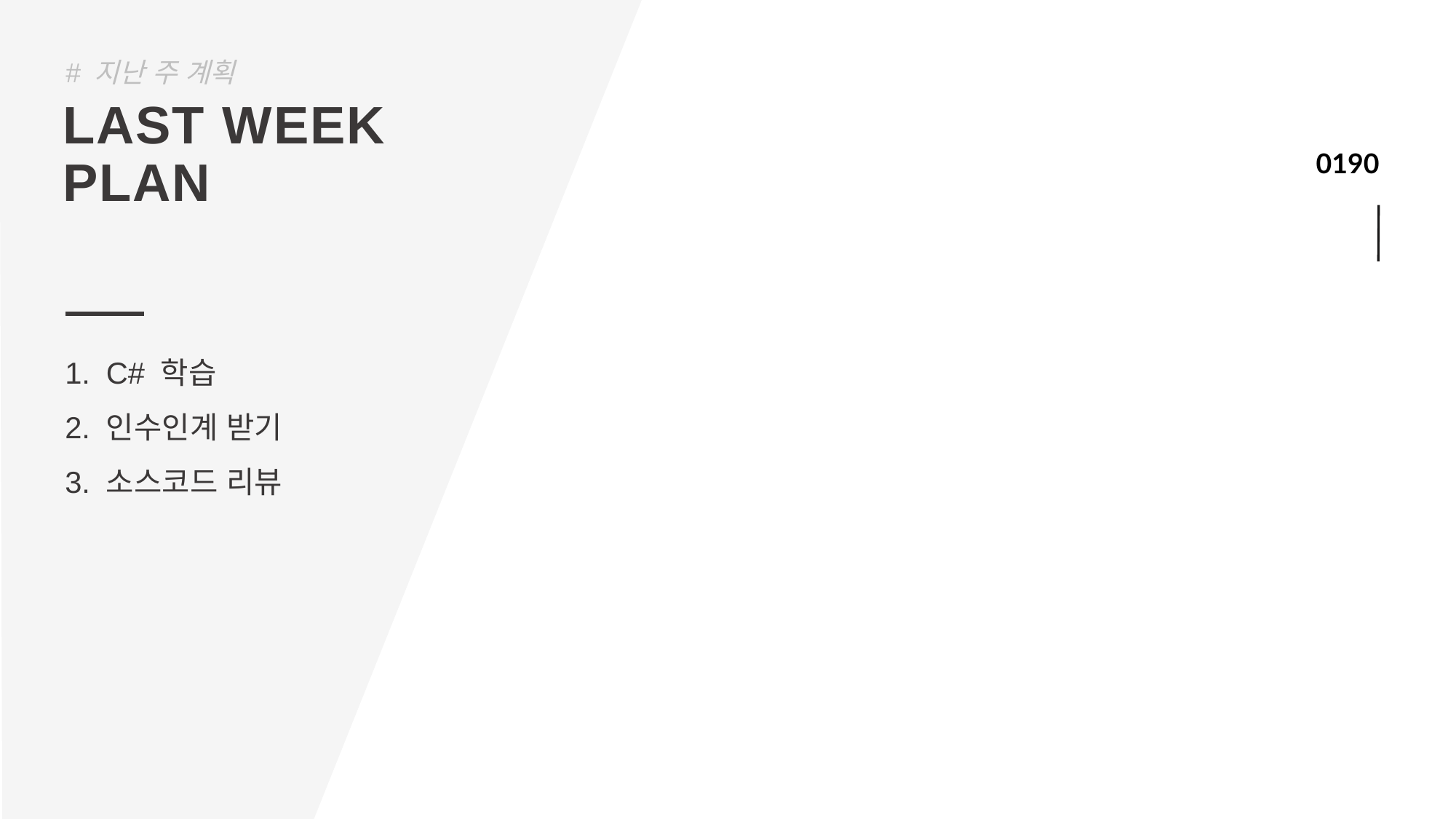

# 지난 주 계획
LAST WEEK
PLAN
C# 학습
인수인계 받기
소스코드 리뷰